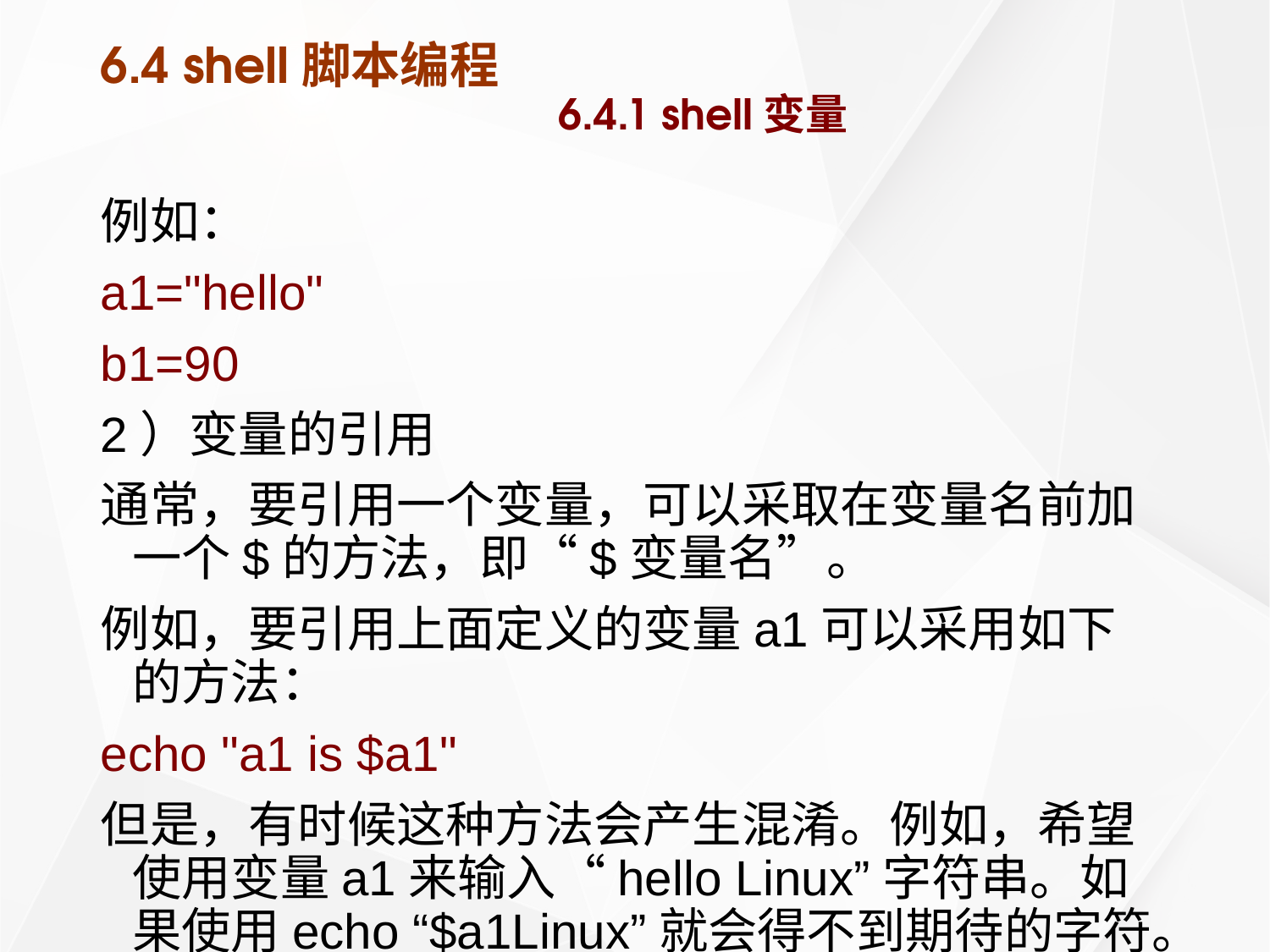

# 6.4 shell脚本编程 6.4.1 shell变量
例如：
a1="hello"
b1=90
2）变量的引用
通常，要引用一个变量，可以采取在变量名前加一个$的方法，即“$变量名”。
例如，要引用上面定义的变量a1可以采用如下的方法：
echo "a1 is $a1"
但是，有时候这种方法会产生混淆。例如，希望使用变量a1来输入“hello Linux”字符串。如果使用echo “$a1Linux”就会得不到期待的字符。这是因为bash把“a1Linux”作为一个变量来处理了。此时可以选择使用以下的几种用法（其中，value代表一个变量可能取的具体的值）：